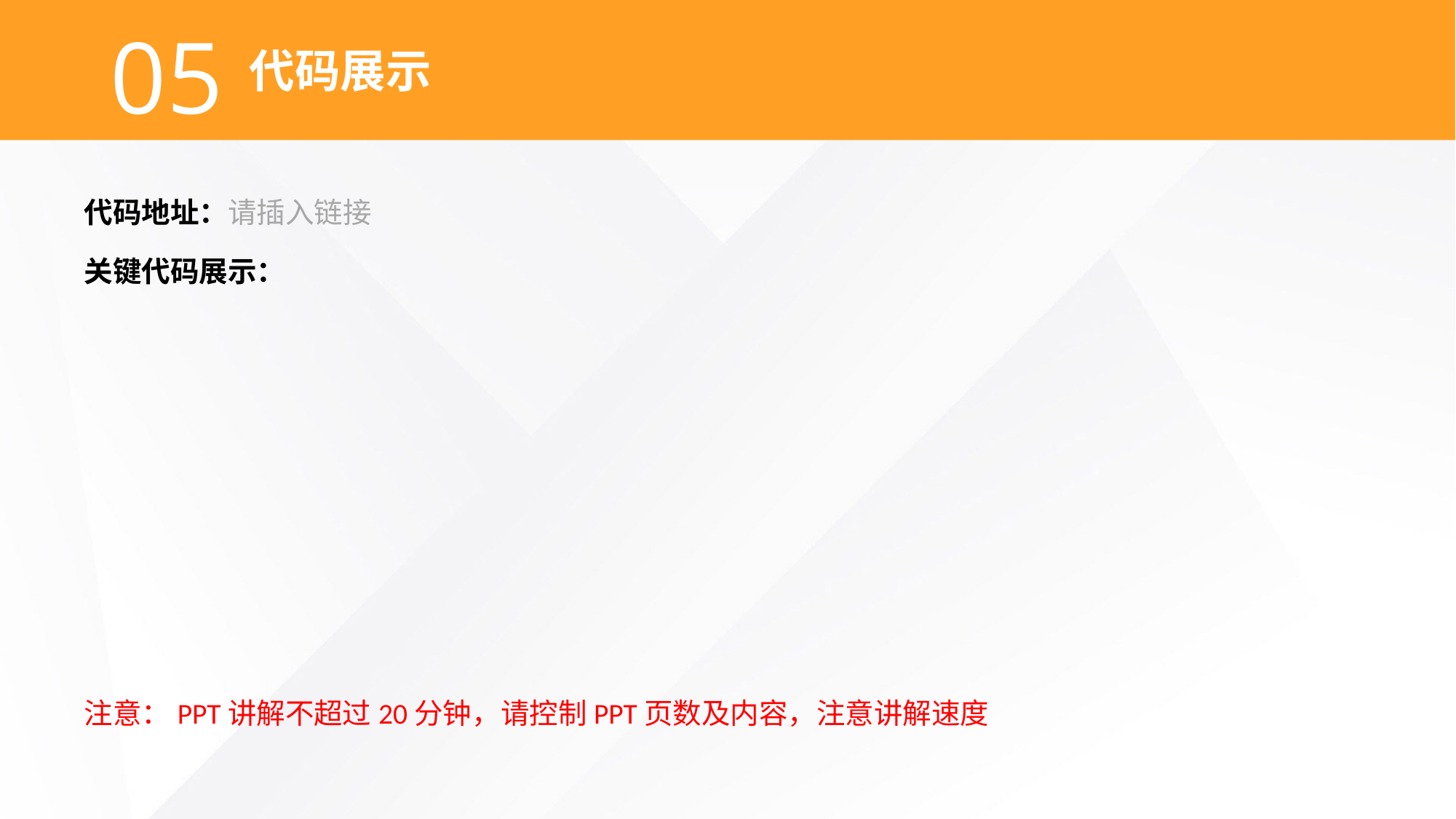

05
代码展示
代码地址：请插入链接
关键代码展示：
注意：PPT讲解不超过20分钟，请控制PPT页数及内容，注意讲解速度